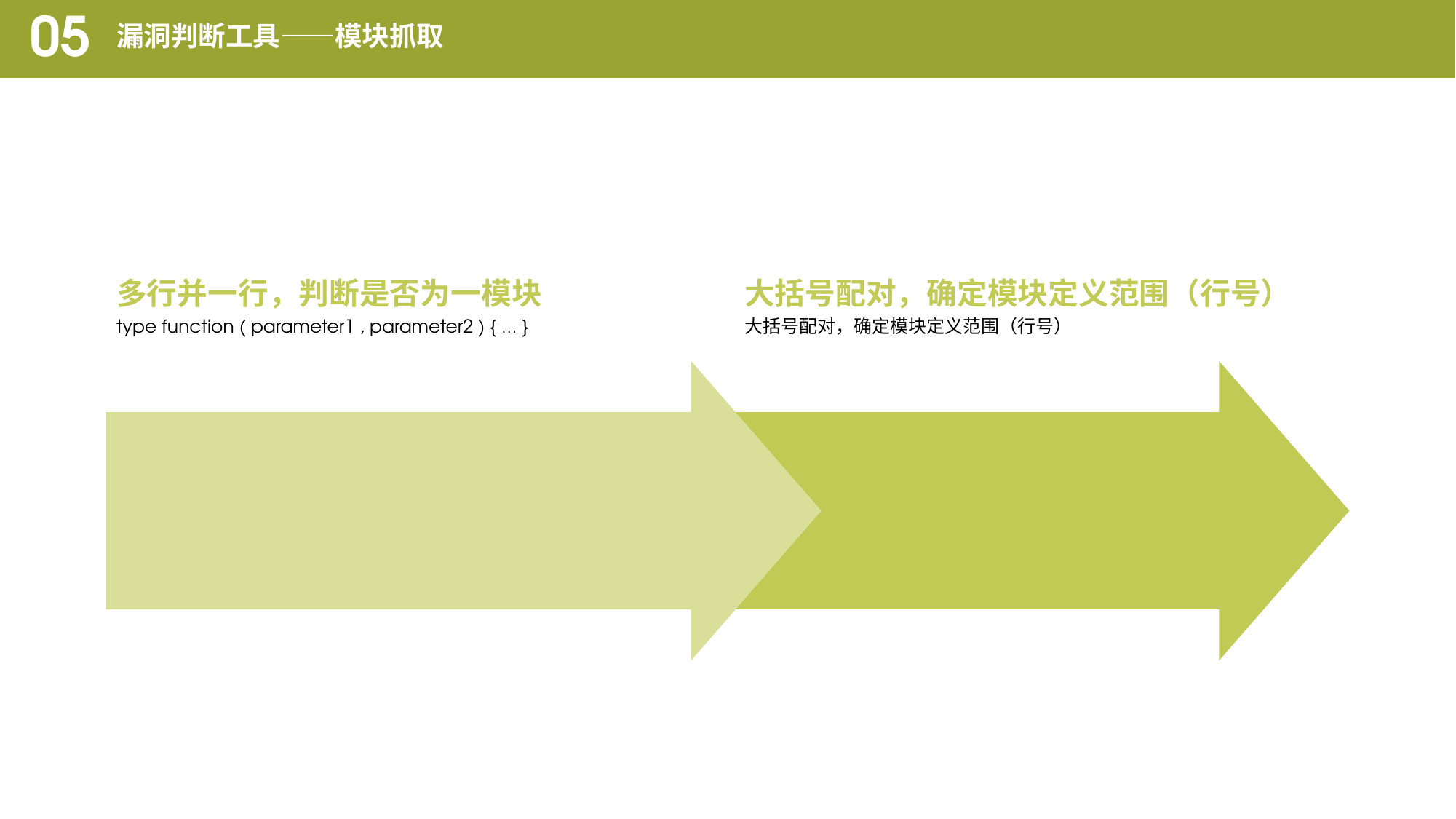

05
漏洞判断工具——模块抓取
多行并一行，判断是否为一模块
type function ( parameter1 , parameter2 ) { … }

大括号配对，确定模块定义范围（行号）
大括号配对，确定模块定义范围（行号）